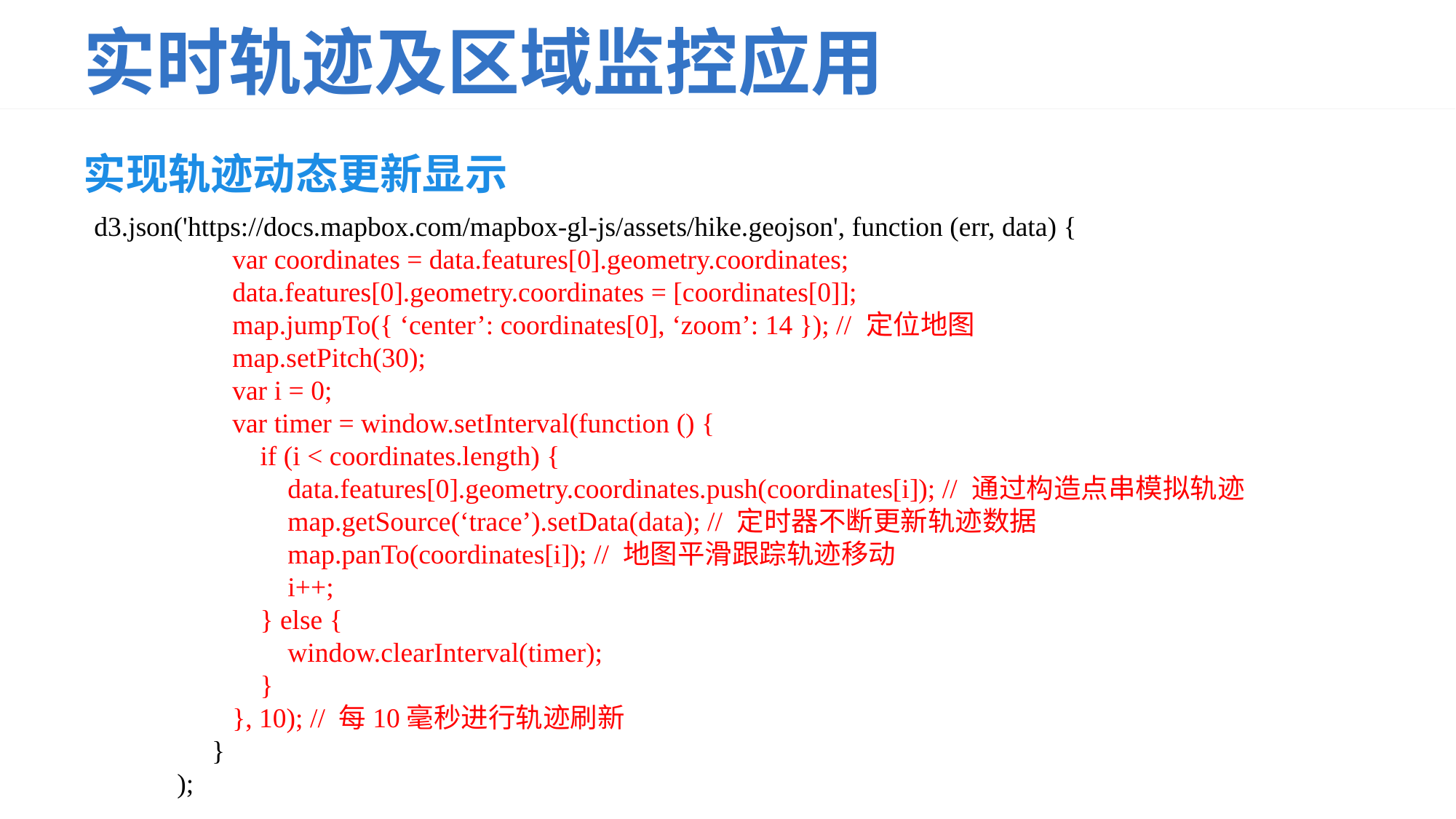

# 实时轨迹及区域监控应用
实现轨迹动态更新显示

d3.json('https://docs.mapbox.com/mapbox-gl-js/assets/hike.geojson', function (err, data) {
                    var coordinates = data.features[0].geometry.coordinates;
                    data.features[0].geometry.coordinates = [coordinates[0]];
                    map.jumpTo({ ‘center’: coordinates[0], ‘zoom’: 14 }); // 定位地图
                    map.setPitch(30);
                    var i = 0;
                    var timer = window.setInterval(function () {
                        if (i < coordinates.length) {
                            data.features[0].geometry.coordinates.push(coordinates[i]); // 通过构造点串模拟轨迹
                            map.getSource(‘trace’).setData(data); // 定时器不断更新轨迹数据
                            map.panTo(coordinates[i]); // 地图平滑跟踪轨迹移动
                            i++;
                        } else {
                            window.clearInterval(timer);
                        }
                    }, 10); // 每10毫秒进行轨迹刷新
                 }
            );